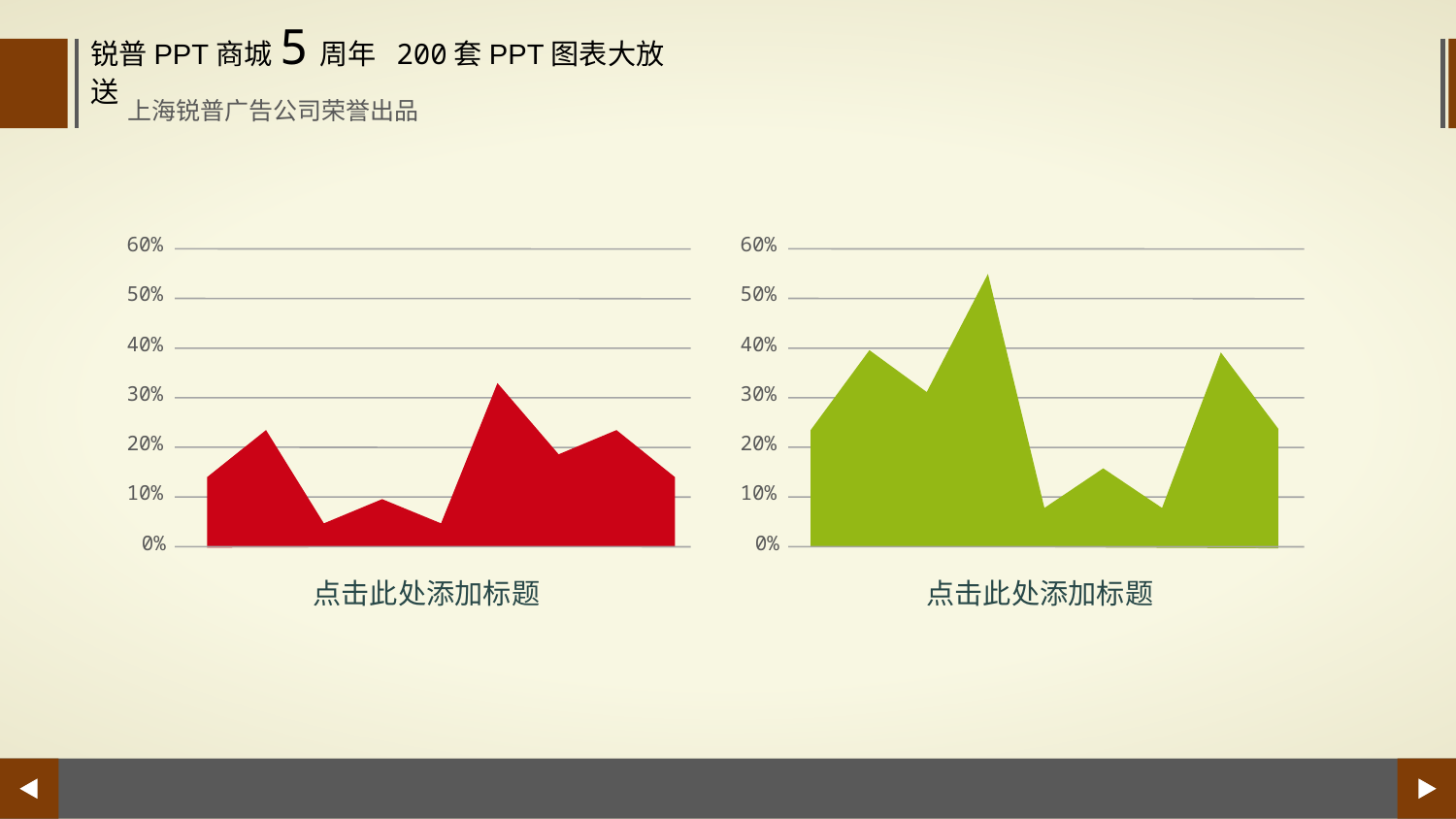

锐普PPT商城5周年  200套PPT图表大放送

上海锐普广告公司荣誉出品
60%
60%

50%
50%

40%
40%

30%
30%

20%
20%

10%
10%

0%
0%

点击此处添加标题
点击此处添加标题